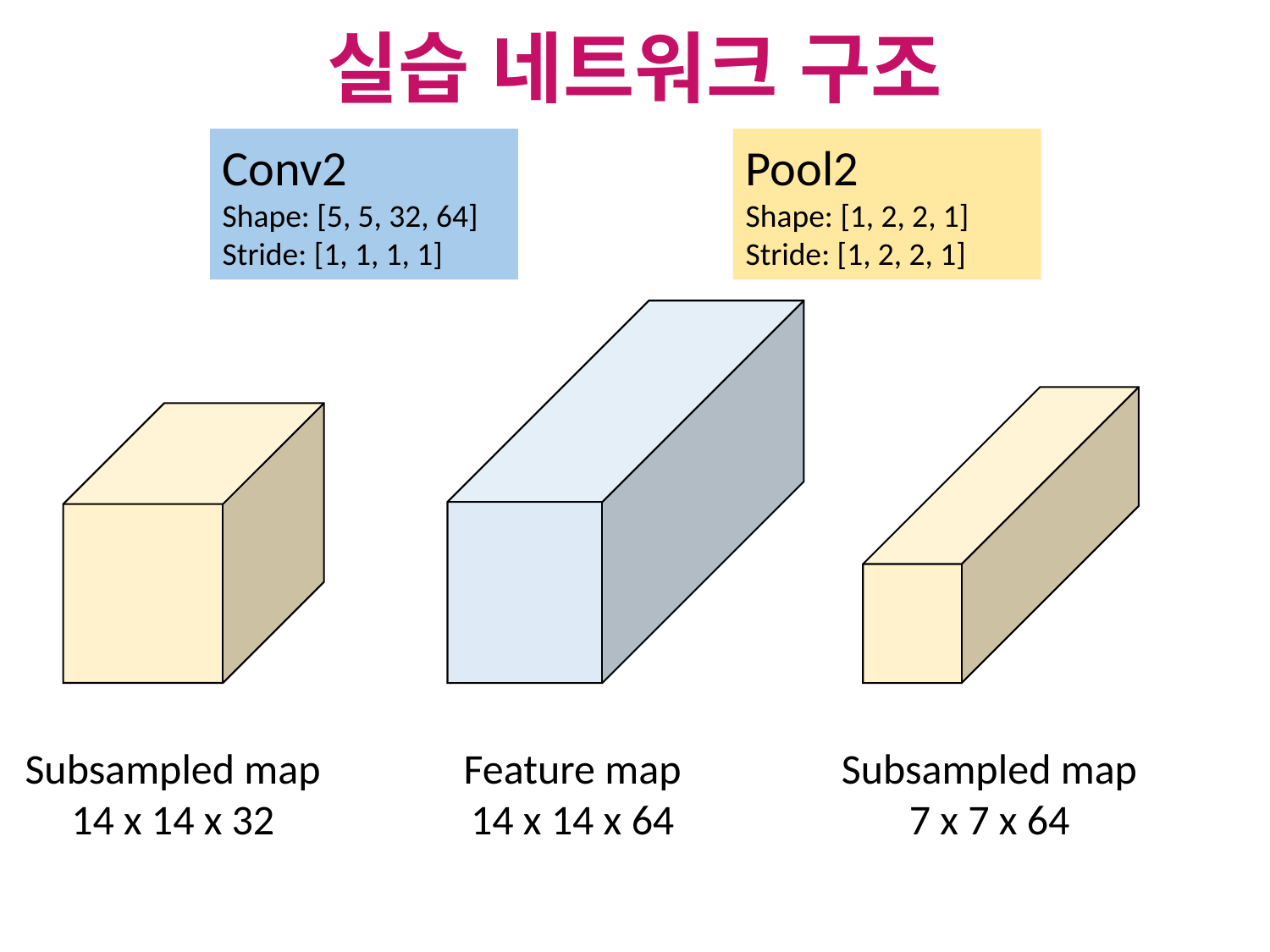

The Network has a pre-defined fixed-size receptive field
Inconsistent labels due to large object size
실습 네트워크 구조
Conv2
Shape: [5, 5, 32, 64]
Stride: [1, 1, 1, 1]
Pool2
Shape: [1, 2, 2, 1]
Stride: [1, 2, 2, 1]

Subsampled map
14 x 14 x 32
Feature map
14 x 14 x 64
Subsampled map
7 x 7 x 64